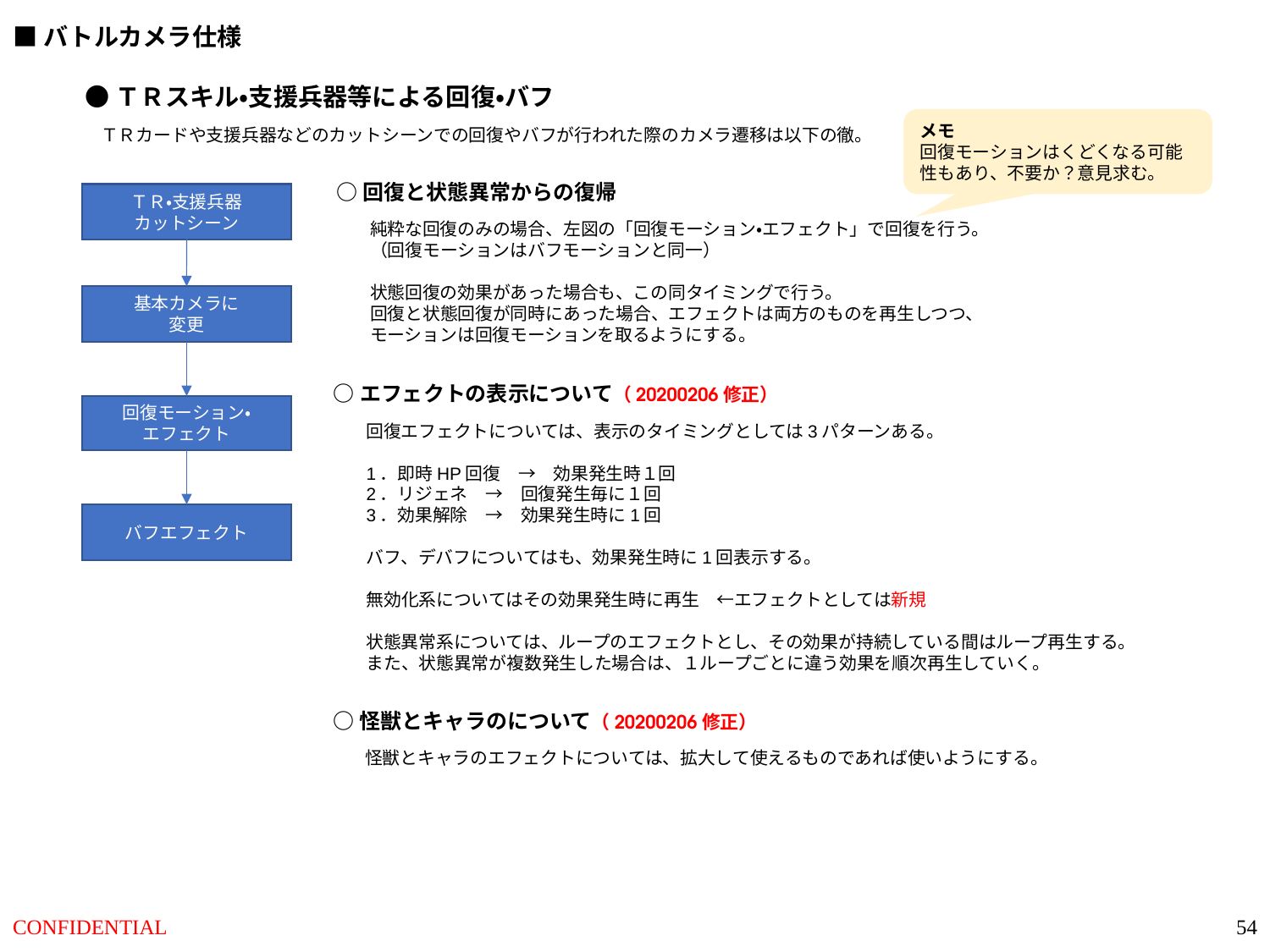

■バトルカメラ仕様
●ＴＲスキル・支援兵器等による回復・バフ
メモ
回復モーションはくどくなる可能性もあり、不要か？意見求む。
ＴＲカードや支援兵器などのカットシーンでの回復やバフが行われた際のカメラ遷移は以下の徹。
○回復と状態異常からの復帰
ＴＲ・支援兵器
カットシーン
純粋な回復のみの場合、左図の「回復モーション・エフェクト」で回復を行う。
（回復モーションはバフモーションと同一）

状態回復の効果があった場合も、この同タイミングで行う。
回復と状態回復が同時にあった場合、エフェクトは両方のものを再生しつつ、
モーションは回復モーションを取るようにする。
基本カメラに
変更
○エフェクトの表示について（20200206修正）
回復モーション・
エフェクト
回復エフェクトについては、表示のタイミングとしては3パターンある。

1．即時HP回復　→　効果発生時１回
2．リジェネ　→　回復発生毎に１回
3．効果解除　→　効果発生時に1回

バフ、デバフについてはも、効果発生時に1回表示する。

無効化系についてはその効果発生時に再生　←エフェクトとしては新規

状態異常系については、ループのエフェクトとし、その効果が持続している間はループ再生する。
また、状態異常が複数発生した場合は、１ループごとに違う効果を順次再生していく。
バフエフェクト
○怪獣とキャラのについて（20200206修正）
怪獣とキャラのエフェクトについては、拡大して使えるものであれば使いようにする。
54
CONFIDENTIAL